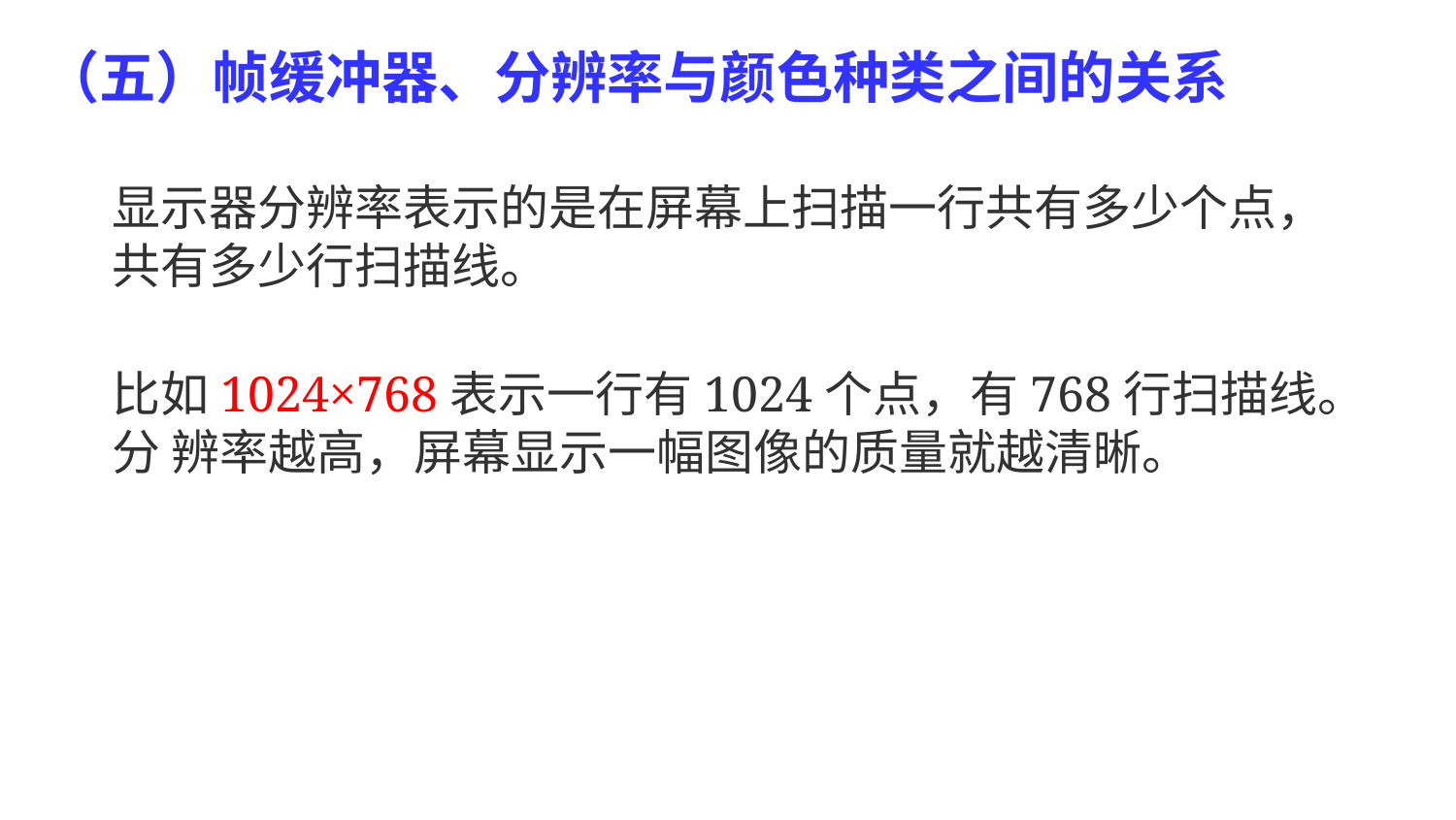

# （五）帧缓冲器、分辨率与颜色种类之间的关系
显示器分辨率表示的是在屏幕上扫描一行共有多少个点， 共有多少行扫描线。

比如1024×768表示一行有1024个点，有768行扫描线。分 辨率越高，屏幕显示一幅图像的质量就越清晰。